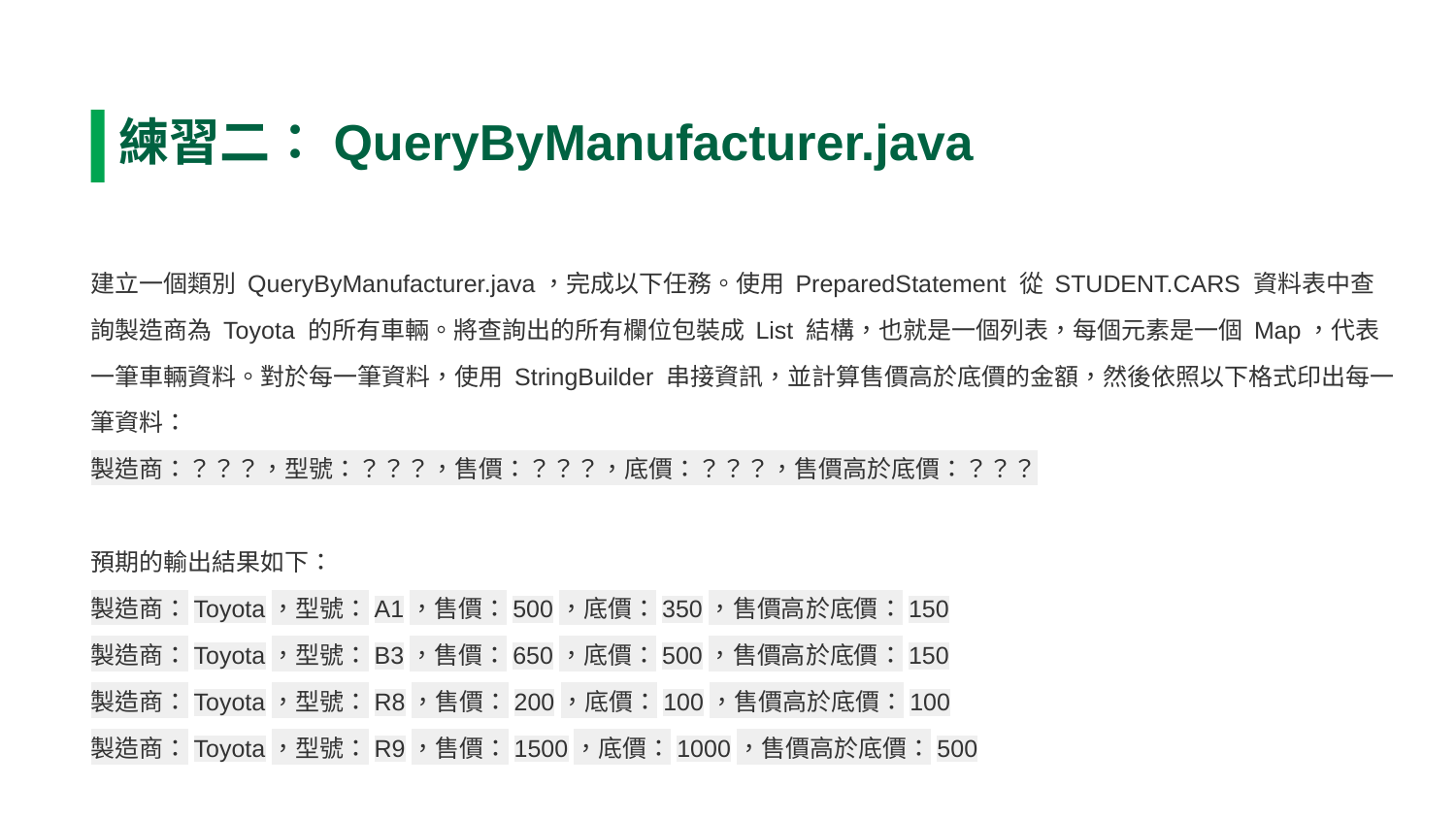

練習二：QueryByManufacturer.java
建立一個類別 QueryByManufacturer.java，完成以下任務。使用 PreparedStatement 從 STUDENT.CARS 資料表中查詢製造商為 Toyota 的所有車輛。將查詢出的所有欄位包裝成 List 結構，也就是一個列表，每個元素是一個 Map，代表一筆車輛資料。對於每一筆資料，使用 StringBuilder 串接資訊，並計算售價高於底價的金額，然後依照以下格式印出每一筆資料：
製造商：？？？，型號：？？？，售價：？？？，底價：？？？，售價高於底價：？？？
預期的輸出結果如下：
製造商：Toyota，型號：A1，售價：500，底價：350，售價高於底價：150
製造商：Toyota，型號：B3，售價：650，底價：500，售價高於底價：150
製造商：Toyota，型號：R8，售價：200，底價：100，售價高於底價：100
製造商：Toyota，型號：R9，售價：1500，底價：1000，售價高於底價：500